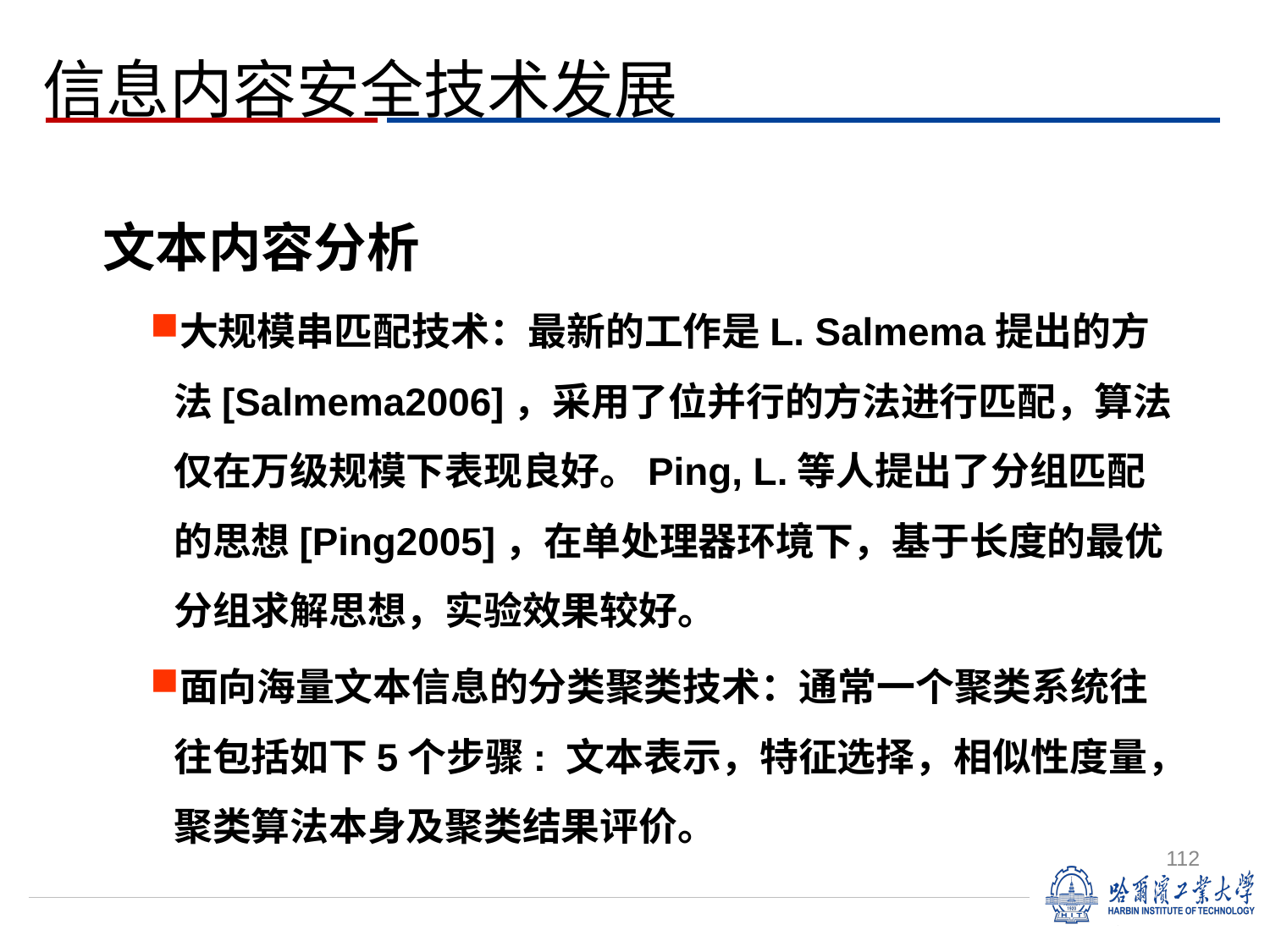

信息内容安全技术发展
文本内容分析
大规模串匹配技术：最新的工作是L. Salmema提出的方法[Salmema2006]，采用了位并行的方法进行匹配，算法仅在万级规模下表现良好。Ping, L.等人提出了分组匹配的思想[Ping2005]，在单处理器环境下，基于长度的最优分组求解思想，实验效果较好。
面向海量文本信息的分类聚类技术：通常一个聚类系统往往包括如下5个步骤: 文本表示，特征选择，相似性度量，聚类算法本身及聚类结果评价。
112